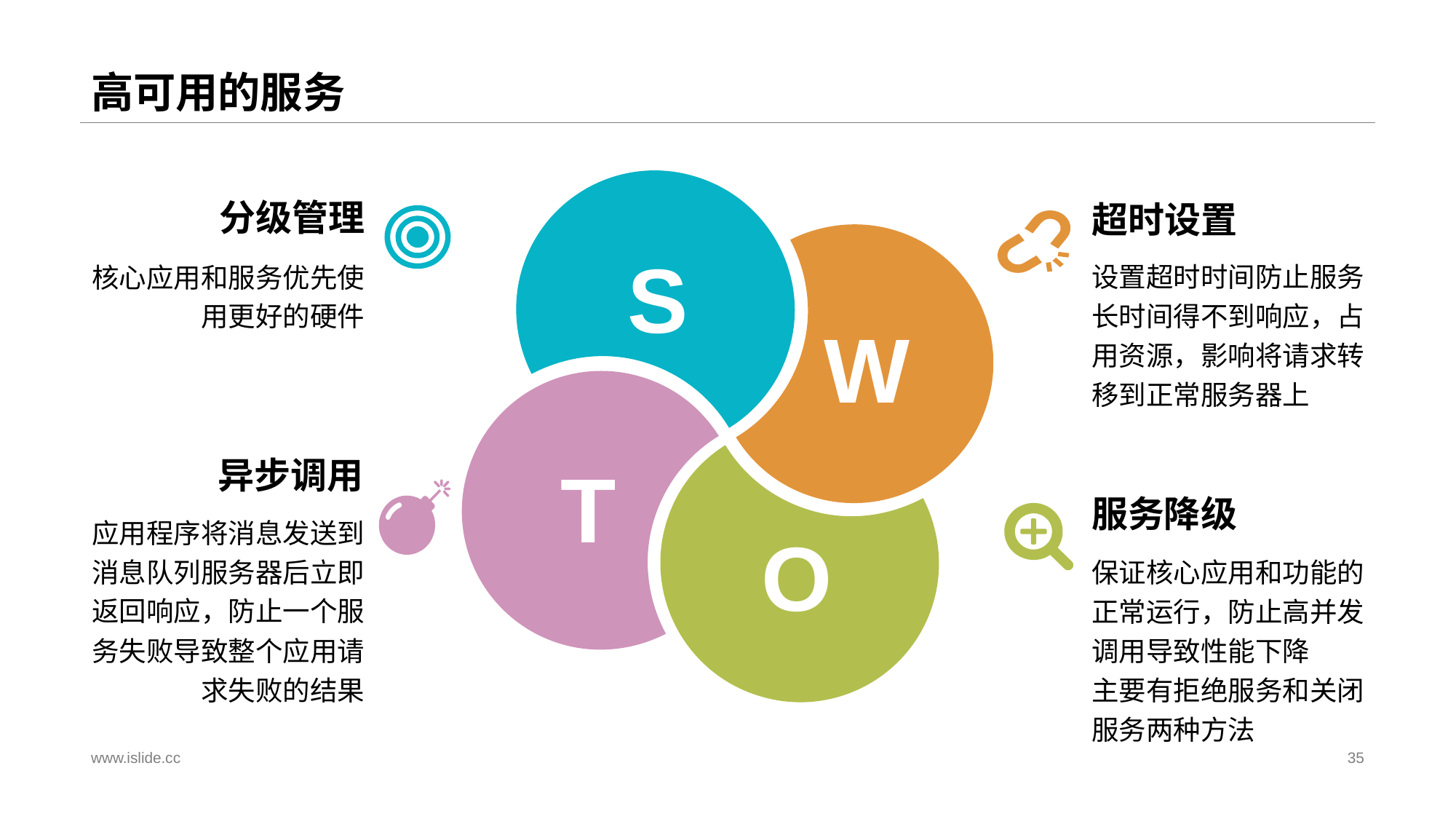

# 高可用的服务

S
W

T
O
分级管理
超时设置

设置超时时间防止服务长时间得不到响应，占用资源，影响将请求转移到正常服务器上
核心应用和服务优先使用更好的硬件
异步调用

服务降级

应用程序将消息发送到消息队列服务器后立即返回响应，防止一个服务失败导致整个应用请求失败的结果
保证核心应用和功能的正常运行，防止高并发调用导致性能下降
主要有拒绝服务和关闭服务两种方法
www.islide.cc
35